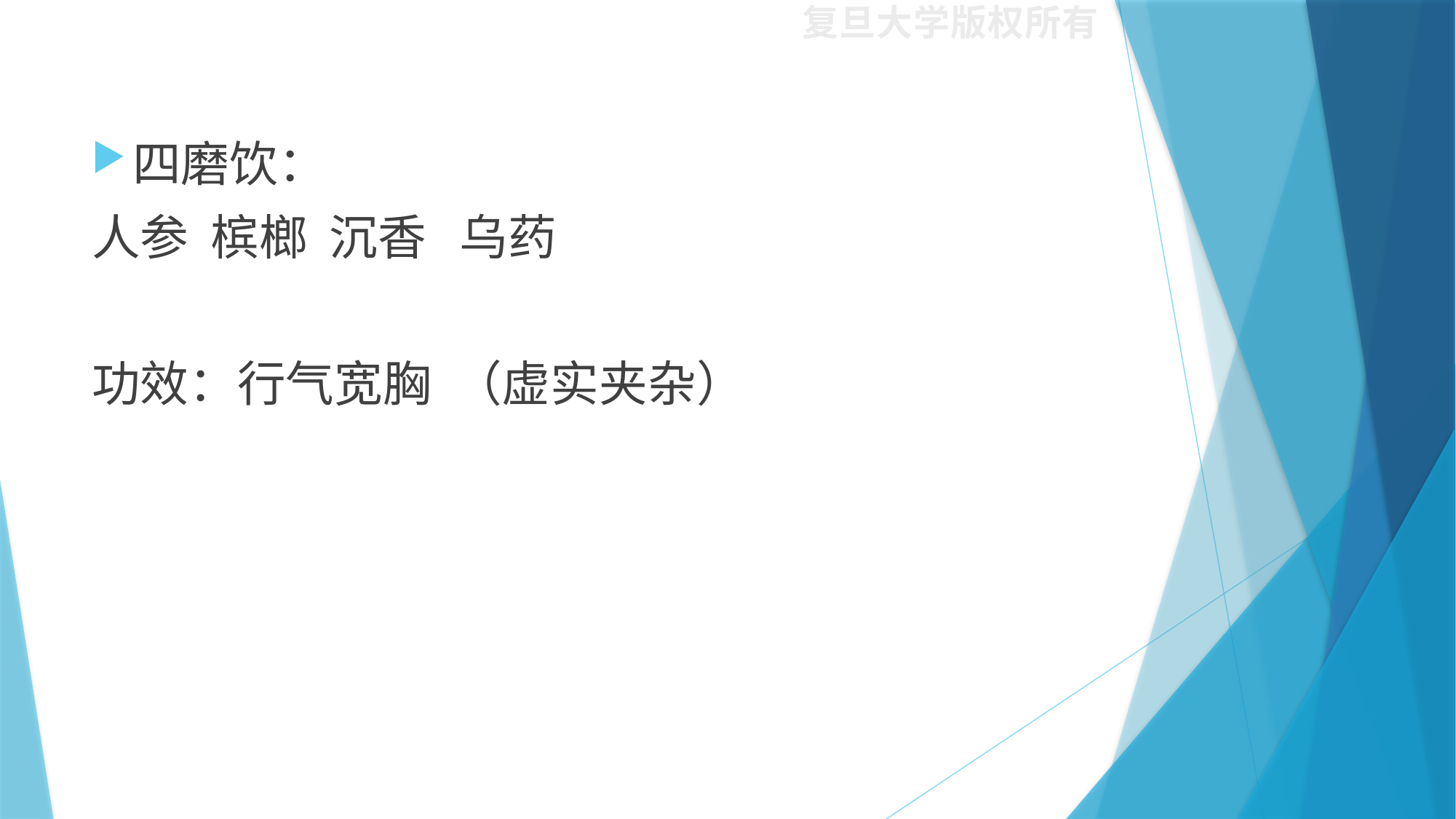

#
四磨饮：
人参  槟榔  沉香   乌药

功效：行气宽胸  （虚实夹杂）